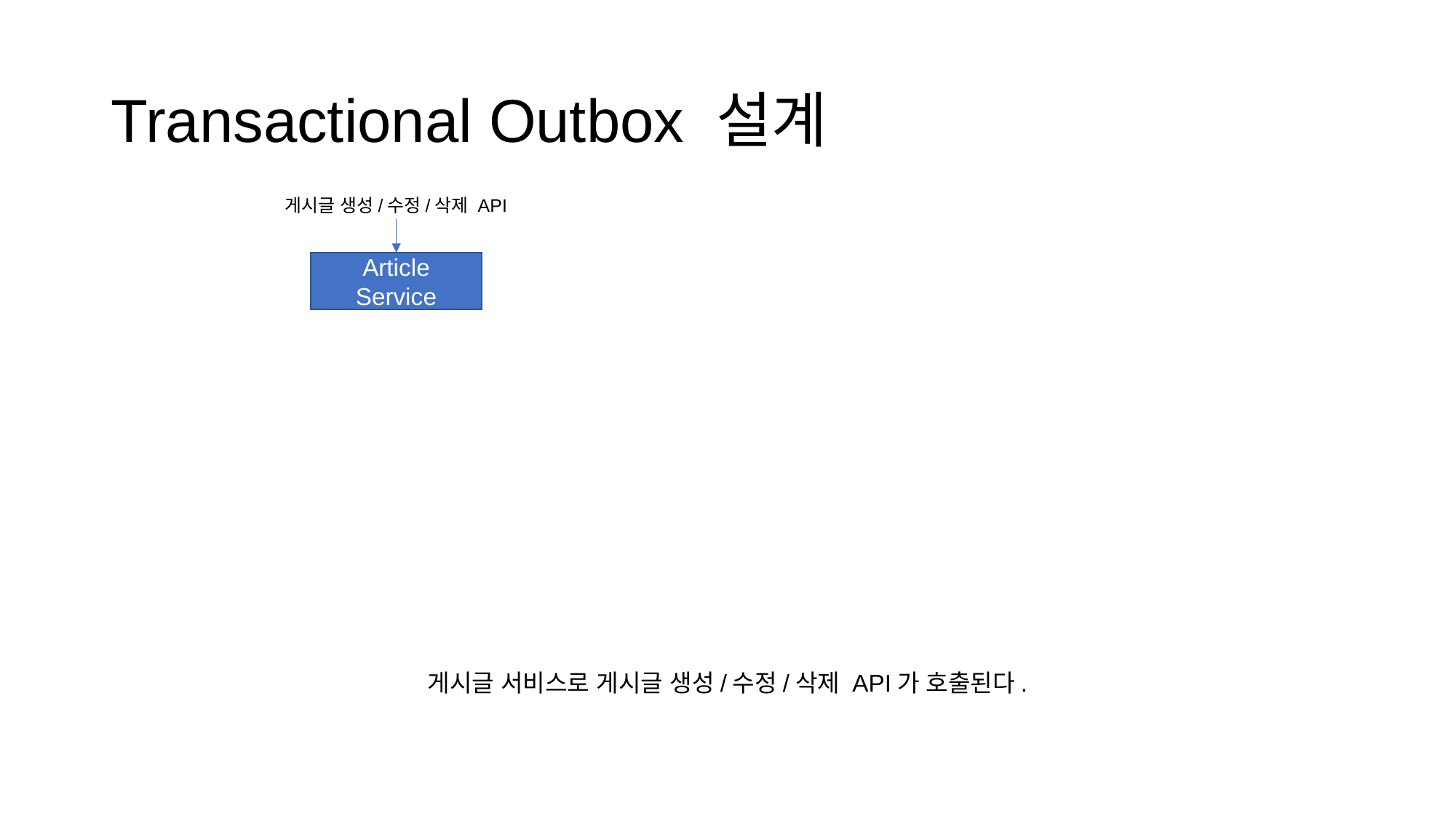

# Transactional Outbox 설계
게시글 생성/수정/삭제 API
Article Service
게시글 서비스로 게시글 생성/수정/삭제 API가 호출된다.